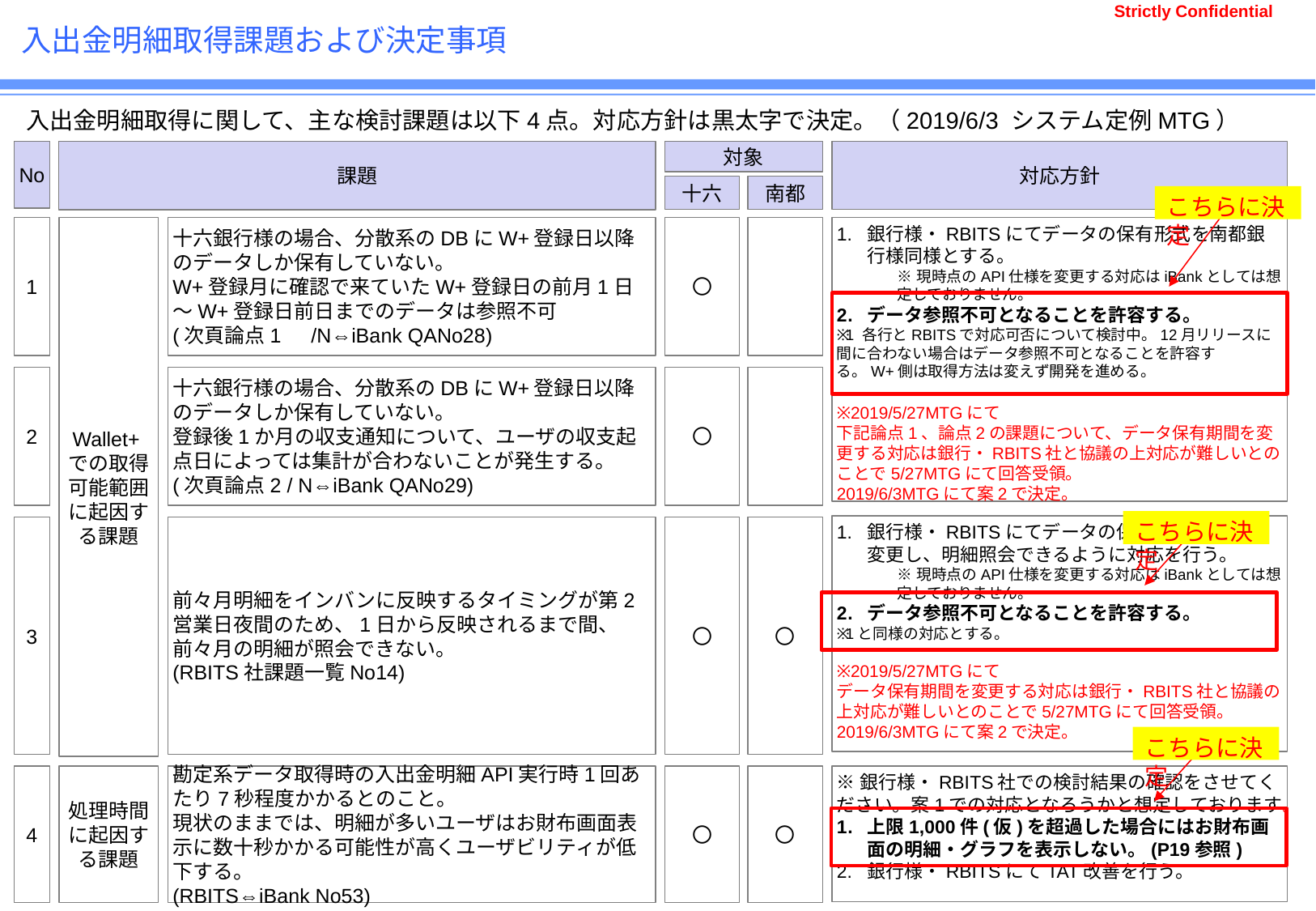

# 入出金明細取得課題および決定事項
入出金明細取得に関して、主な検討課題は以下4点。対応方針は黒太字で決定。（2019/6/3 システム定例MTG）

No
課題
対象
対応方針
十六
南都
こちらに決定
1
十六銀行様の場合、分散系のDBにW+登録日以降のデータしか保有していない。
W+登録月に確認で来ていたW+登録日の前月1日～W+登録日前日までのデータは参照不可
(次頁論点1　/N⇔iBank QANo28)
〇

銀行様・RBITSにてデータの保有形式を南都銀行様同様とする。
※現時点のAPI仕様を変更する対応はiBankとしては想定しておりません。
データ参照不可となることを許容する。
※1 各行とRBITSで対応可否について検討中。12月リリースに間に合わない場合はデータ参照不可となることを許容する。W+側は取得方法は変えず開発を進める。

※2019/5/27MTGにて
下記論点1、論点2の課題について、データ保有期間を変更する対応は銀行・RBITS社と協議の上対応が難しいとのことで5/27MTGにて回答受領。
2019/6/3MTGにて案2で決定。

Wallet+での取得可能範囲に起因する課題

2
十六銀行様の場合、分散系のDBにW+登録日以降のデータしか保有していない。
登録後1か月の収支通知について、ユーザの収支起点日によっては集計が合わないことが発生する。
(次頁論点2 / N⇔iBank QANo29)
〇

こちらに決定
銀行様・RBITSにてデータの保有タイミングを変更し、明細照会できるように対応を行う。
※現時点のAPI仕様を変更する対応はiBankとしては想定しておりません。
データ参照不可となることを許容する。
※1と同様の対応とする。
※2019/5/27MTGにて
データ保有期間を変更する対応は銀行・RBITS社と協議の上対応が難しいとのことで5/27MTGにて回答受領。
2019/6/3MTGにて案2で決定。
前々月明細をインバンに反映するタイミングが第2営業日夜間のため、1日から反映されるまで間、前々月の明細が照会できない。
(RBITS社課題一覧No14)
〇
〇
3

こちらに決定
4
処理時間に起因する課題
勘定系データ取得時の入出金明細API実行時1回あたり7秒程度かかるとのこと。
現状のままでは、明細が多いユーザはお財布画面表示に数十秒かかる可能性が高くユーザビリティが低下する。
(RBITS⇔iBank No53)
〇
〇
※銀行様・RBITS社での検討結果の確認をさせてください。案1での対応となろうかと想定しております。
上限1,000件(仮)を超過した場合にはお財布画面の明細・グラフを表示しない。(P19参照)
銀行様・RBITSにてTAT改善を行う。